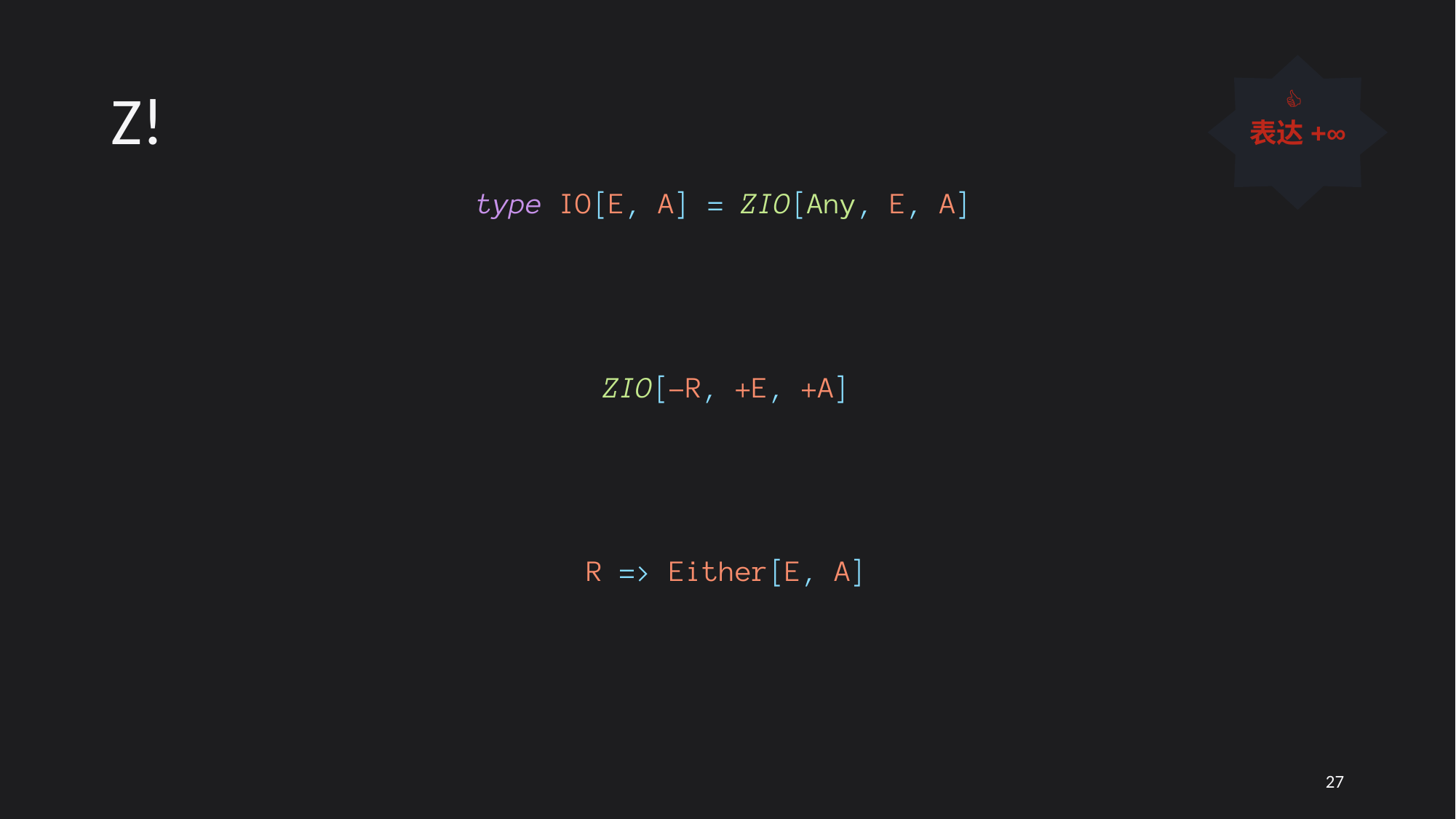

# Z!
👍
表达+∞

type IO[E, A] = ZIO[Any, E, A]
ZIO[-R, +E, +A]
R => Either[E, A]
27